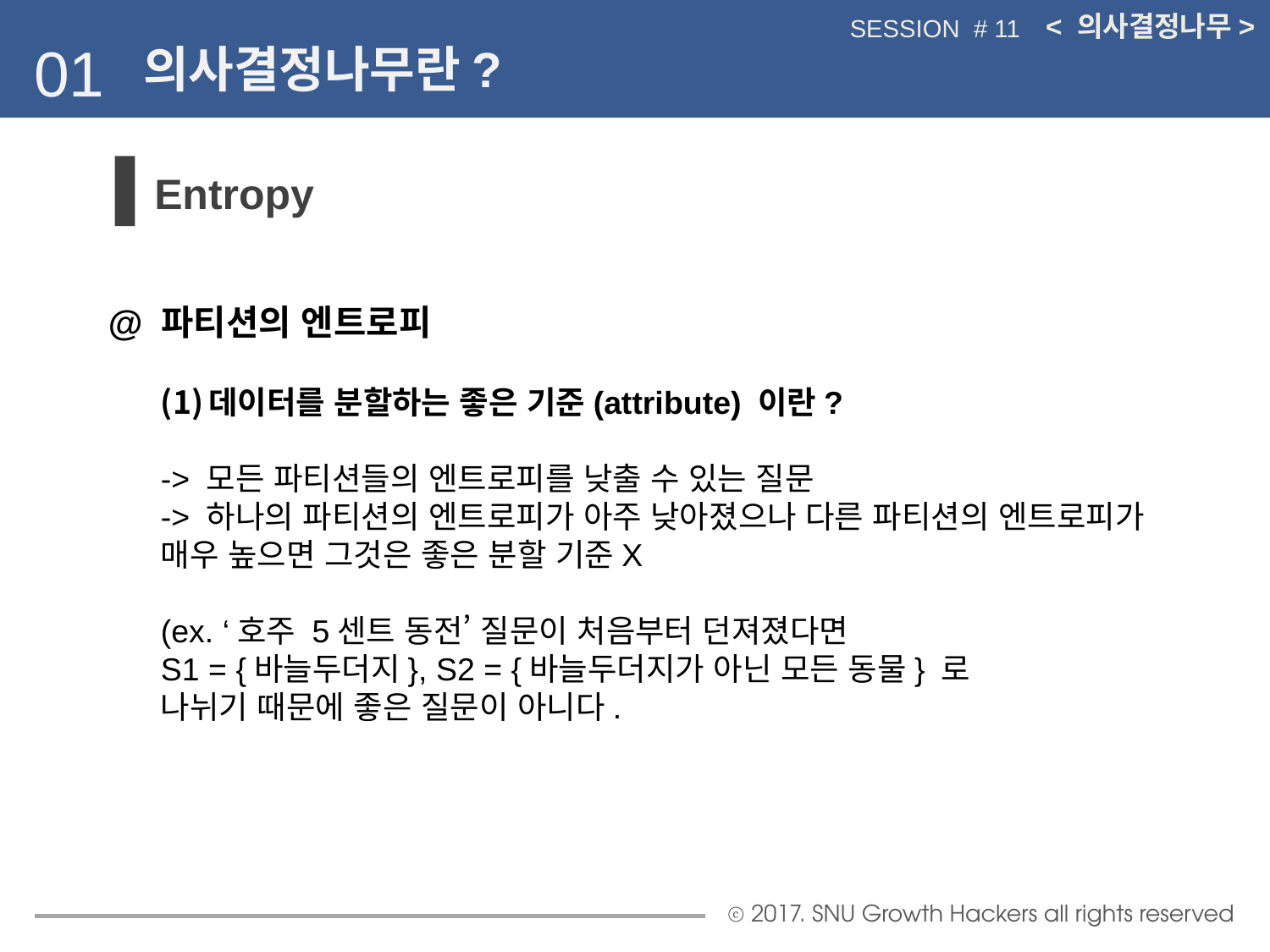

< 의사결정나무>
SESSION  # 11
01
의사결정나무란?

Entropy
@ 파티션의 엔트로피

데이터를 분할하는 좋은 기준(attribute) 이란?

-> 모든 파티션들의 엔트로피를 낮출 수 있는 질문
-> 하나의 파티션의 엔트로피가 아주 낮아졌으나 다른 파티션의 엔트로피가
매우 높으면 그것은 좋은 분할 기준X

(ex. ‘호주 5센트 동전’ 질문이 처음부터 던져졌다면
S1 = {바늘두더지}, S2 = {바늘두더지가 아닌 모든 동물} 로
나뉘기 때문에 좋은 질문이 아니다.

ⓒ 2017. SNU Growth Hackers all rights reserved